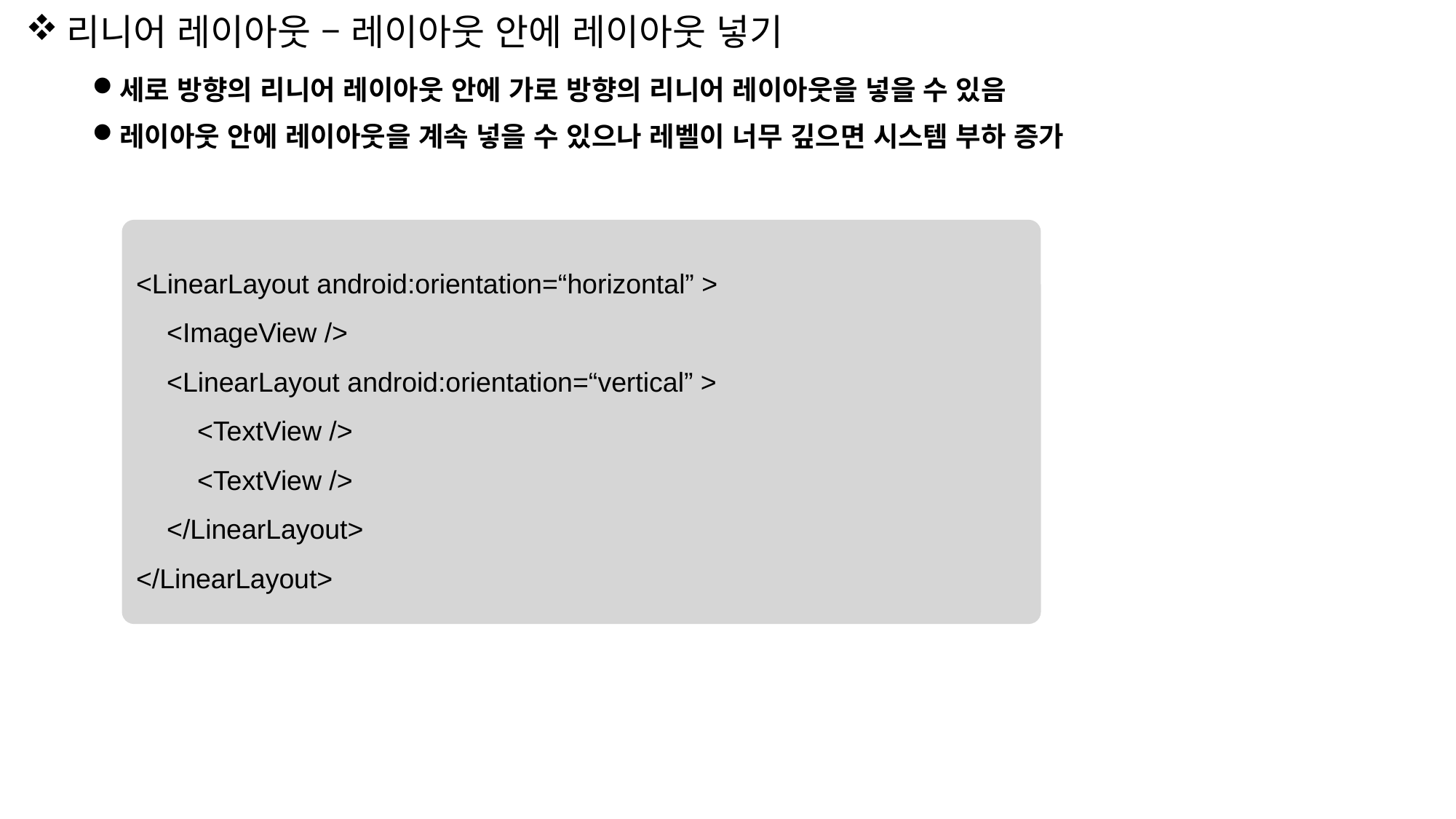

# 리니어 레이아웃 – 레이아웃 안에 레이아웃 넣기
세로 방향의 리니어 레이아웃 안에 가로 방향의 리니어 레이아웃을 넣을 수 있음
레이아웃 안에 레이아웃을 계속 넣을 수 있으나 레벨이 너무 깊으면 시스템 부하 증가

<LinearLayout android:orientation=“horizontal” >
    <ImageView />
    <LinearLayout android:orientation=“vertical” >
        <TextView />
        <TextView />
    </LinearLayout>
</LinearLayout>